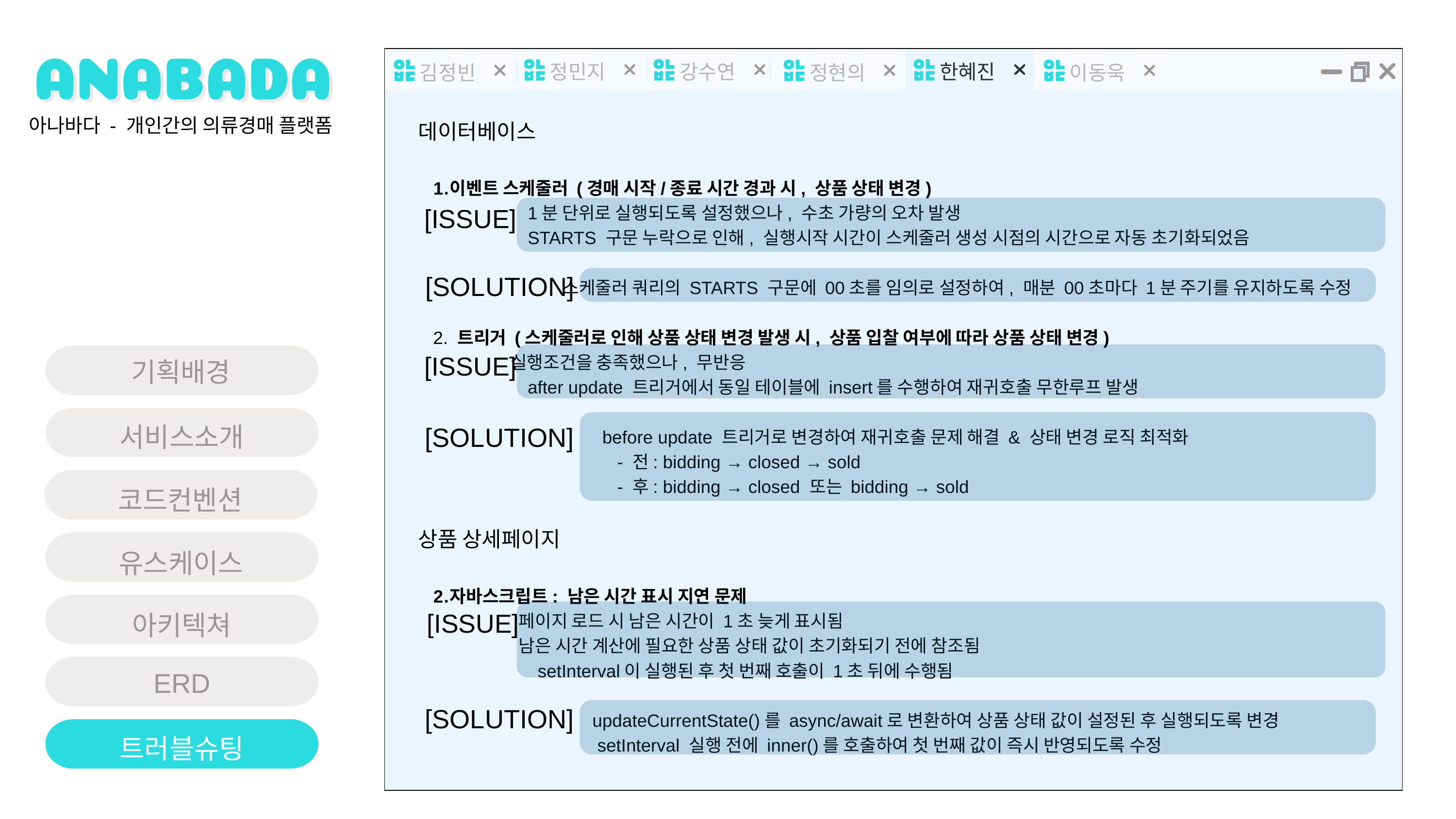

정민지
강수연
한혜진
김정빈
정현의
이동욱

아나바다 - 개인간의 의류경매 플랫폼
데이터베이스

이벤트 스케줄러 (경매 시작/종료 시간 경과 시, 상품 상태 변경)
                      1분 단위로 실행되도록 설정했으나, 수초 가량의 오차 발생
                      STARTS 구문 누락으로 인해, 실행시작 시간이 스케줄러 생성 시점의 시간으로 자동 초기화되었음

                                   스케줄러 쿼리의 STARTS 구문에 00초를 임의로 설정하여, 매분 00초마다 1분 주기를 유지하도록 수정

   2. 트리거 (스케줄러로 인해 상품 상태 변경 발생 시, 상품 입찰 여부에 따라 상품 상태 변경)
                      실행조건을 충족했으나, 무반응
                      after update 트리거에서 동일 테이블에 insert를 수행하여 재귀호출 무한루프 발생

                                     before update 트리거로 변경하여 재귀호출 문제 해결 & 상태 변경 로직 최적화
                                        - 전: bidding → closed → sold
                                        - 후: bidding → closed 또는 bidding → sold

상품 상세페이지

자바스크립트: 남은 시간 표시 지연 문제
                        페이지 로드 시 남은 시간이 1초 늦게 표시됨
                        남은 시간 계산에 필요한 상품 상태 값이 초기화되기 전에 참조됨
                        setInterval이 실행된 후 첫 번째 호출이 1초 뒤에 수행됨

                                   updateCurrentState()를 async/await로 변환하여 상품 상태 값이 설정된 후 실행되도록 변경
                                    setInterval 실행 전에 inner()를 호출하여 첫 번째 값이 즉시 반영되도록 수정

[ISSUE]

[SOLUTION]

[ISSUE]

기획배경

서비스소개
[SOLUTION]

코드컨벤션

유스케이스

[ISSUE]
아키텍쳐

ERD
[SOLUTION]

트러블슈팅